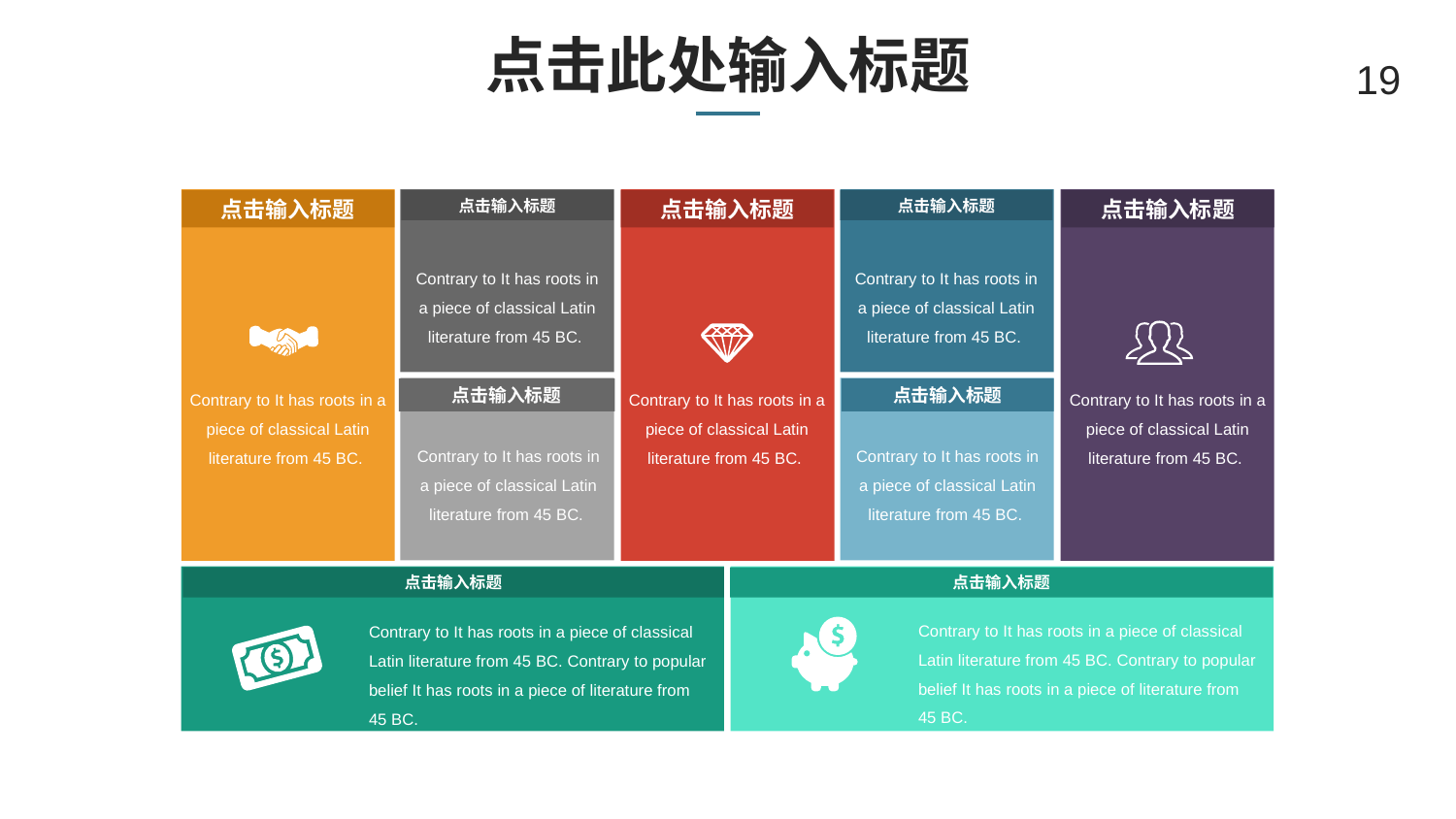

# 点击此处输入标题
19

点击输入标题
点击输入标题
点击输入标题
点击输入标题
点击输入标题
Contrary to It has roots in a piece of classical Latin literature from 45 BC.
Contrary to It has roots in a piece of classical Latin literature from 45 BC.

Contrary to It has roots in a piece of classical Latin literature from 45 BC.
Contrary to It has roots in a piece of classical Latin literature from 45 BC.
Contrary to It has roots in a piece of classical Latin literature from 45 BC.

点击输入标题
点击输入标题
Contrary to It has roots in a piece of classical Latin literature from 45 BC.
Contrary to It has roots in a piece of classical Latin literature from 45 BC.

点击输入标题
点击输入标题
Contrary to It has roots in a piece of classical Latin literature from 45 BC. Contrary to popular belief It has roots in a piece of literature from 45 BC.

Contrary to It has roots in a piece of classical Latin literature from 45 BC. Contrary to popular belief It has roots in a piece of literature from 45 BC.